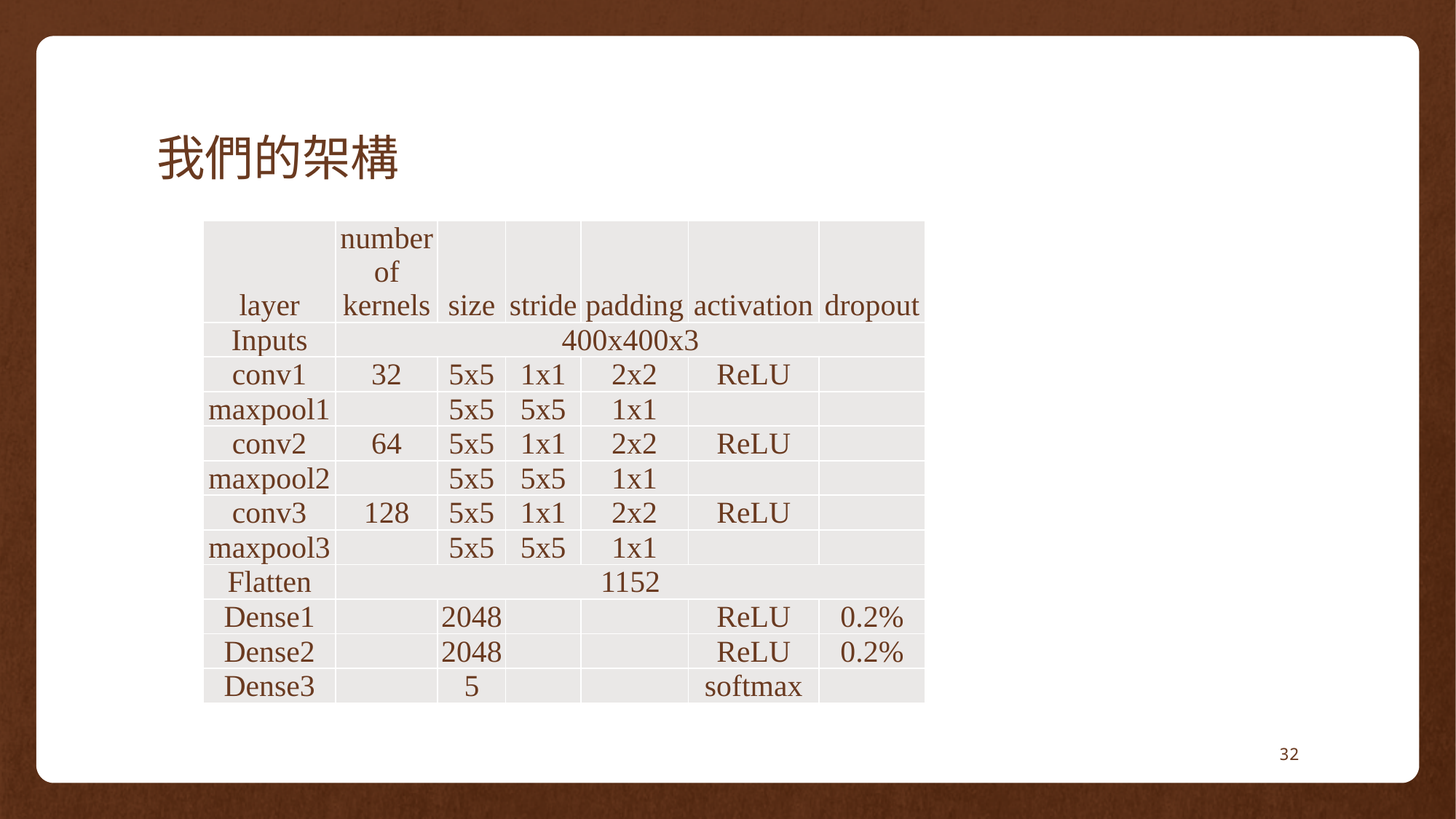

# 我們的架構
| layer | number of kernels | size | stride | padding | activation | dropout |
| --- | --- | --- | --- | --- | --- | --- |
| Inputs | 400x400x3 |  |  |  |  |  |
| conv1 | 32 | 5x5 | 1x1 | 2x2 | ReLU |  |
| maxpool1 |  | 5x5 | 5x5 | 1x1 |  |  |
| conv2 | 64 | 5x5 | 1x1 | 2x2 | ReLU |  |
| maxpool2 |  | 5x5 | 5x5 | 1x1 |  |  |
| conv3 | 128 | 5x5 | 1x1 | 2x2 | ReLU |  |
| maxpool3 |  | 5x5 | 5x5 | 1x1 |  |  |
| Flatten | 1152 |  |  |  |  |  |
| Dense1 |  | 2048 |  |  | ReLU | 0.2% |
| Dense2 |  | 2048 |  |  | ReLU | 0.2% |
| Dense3 |  | 5 |  |  | softmax |  |
32